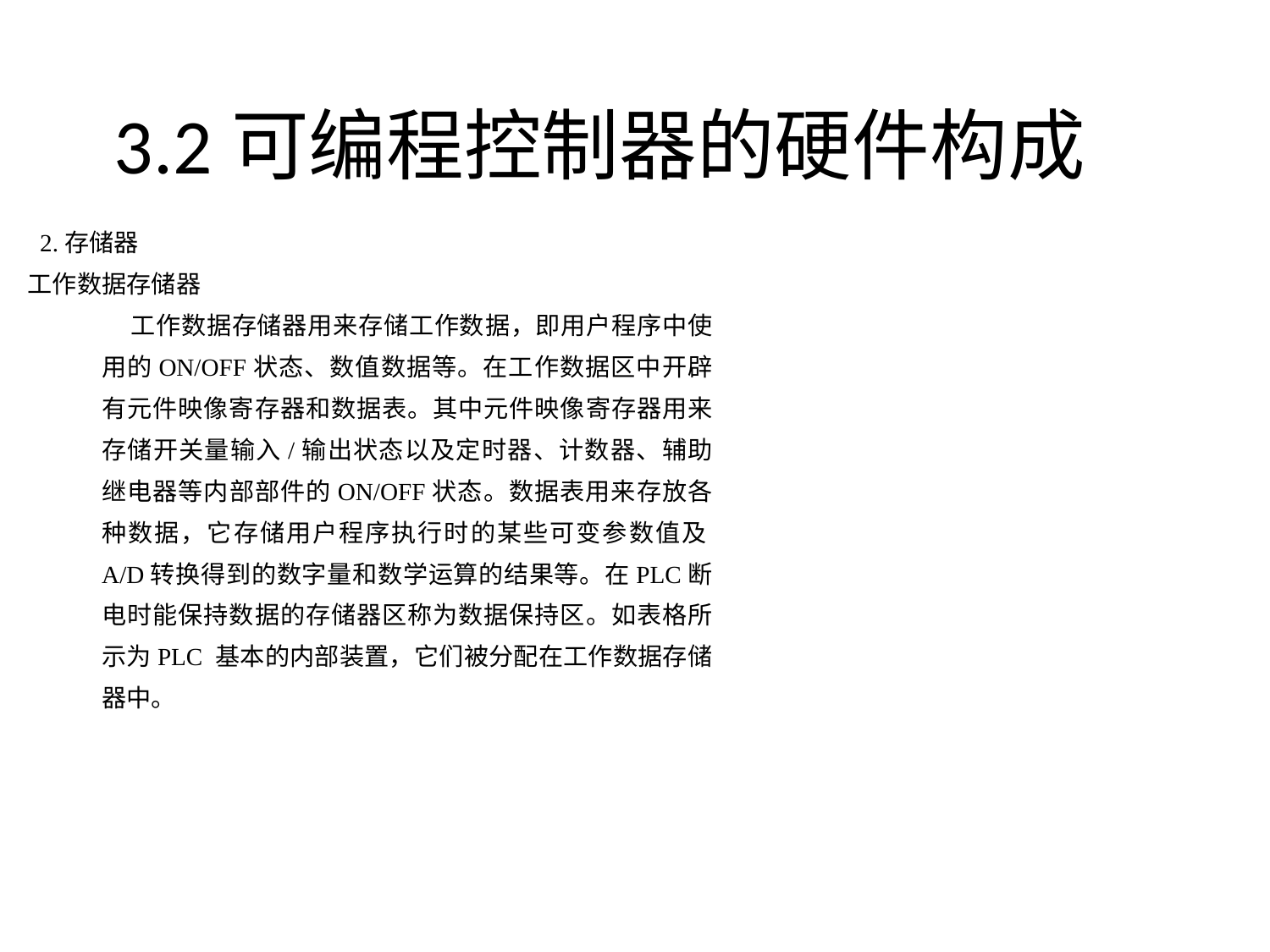

# 3.2可编程控制器的硬件构成
  2.存储器
工作数据存储器
                工作数据存储器用来存储工作数据，即用户程序中使用的ON/OFF状态、数值数据等。在工作数据区中开辟有元件映像寄存器和数据表。其中元件映像寄存器用来存储开关量输入/输出状态以及定时器、计数器、辅助继电器等内部部件的ON/OFF状态。数据表用来存放各种数据，它存储用户程序执行时的某些可变参数值及A/D转换得到的数字量和数学运算的结果等。在PLC断电时能保持数据的存储器区称为数据保持区。如表格所示为PLC 基本的内部装置，它们被分配在工作数据存储器中。